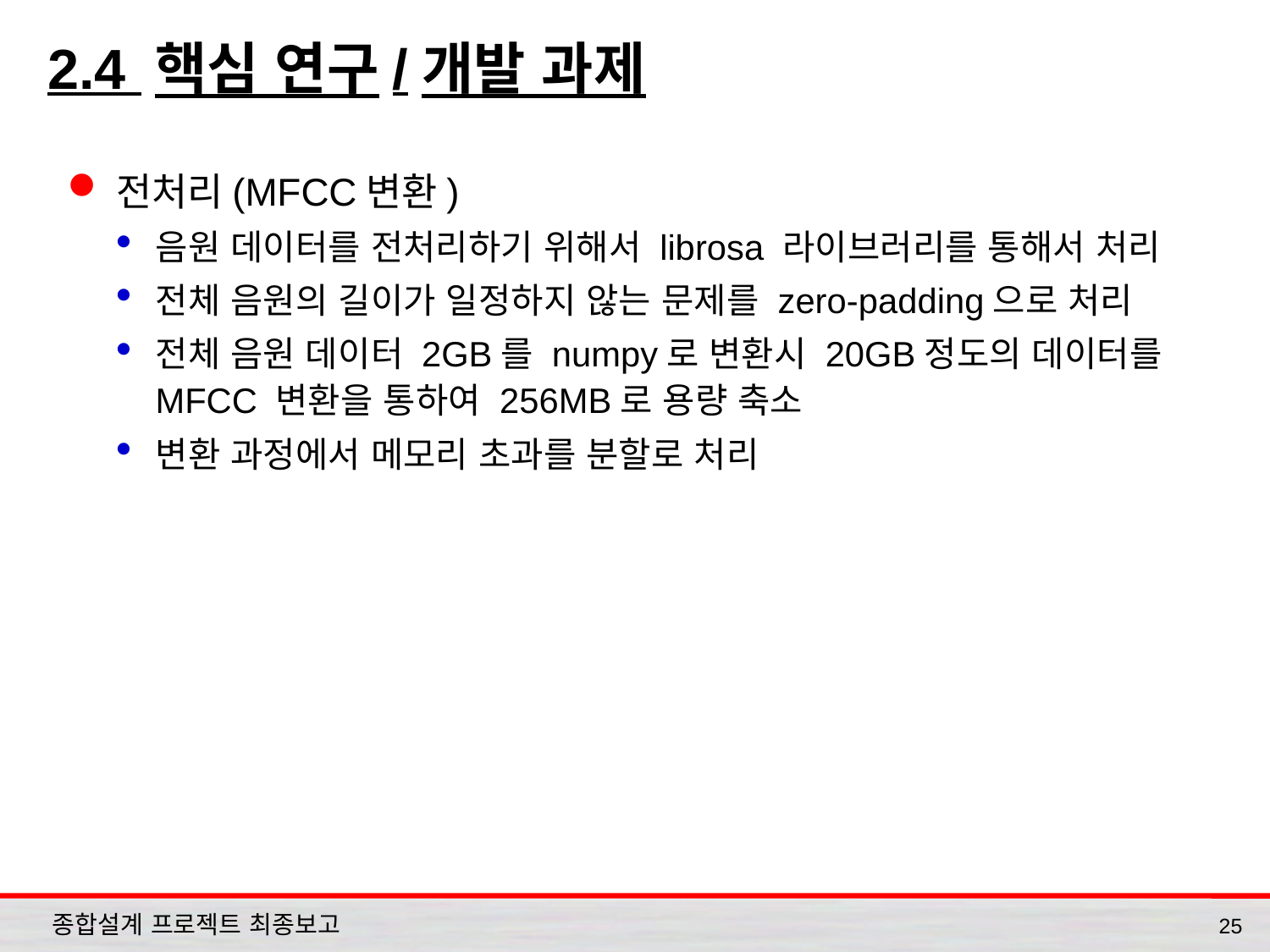

# 2.4 핵심 연구/개발 과제
전처리(MFCC변환)
음원 데이터를 전처리하기 위해서 librosa 라이브러리를 통해서 처리
전체 음원의 길이가 일정하지 않는 문제를 zero-padding으로 처리
전체 음원 데이터 2GB를 numpy로 변환시 20GB정도의 데이터를 MFCC 변환을 통하여 256MB로 용량 축소
변환 과정에서 메모리 초과를 분할로 처리